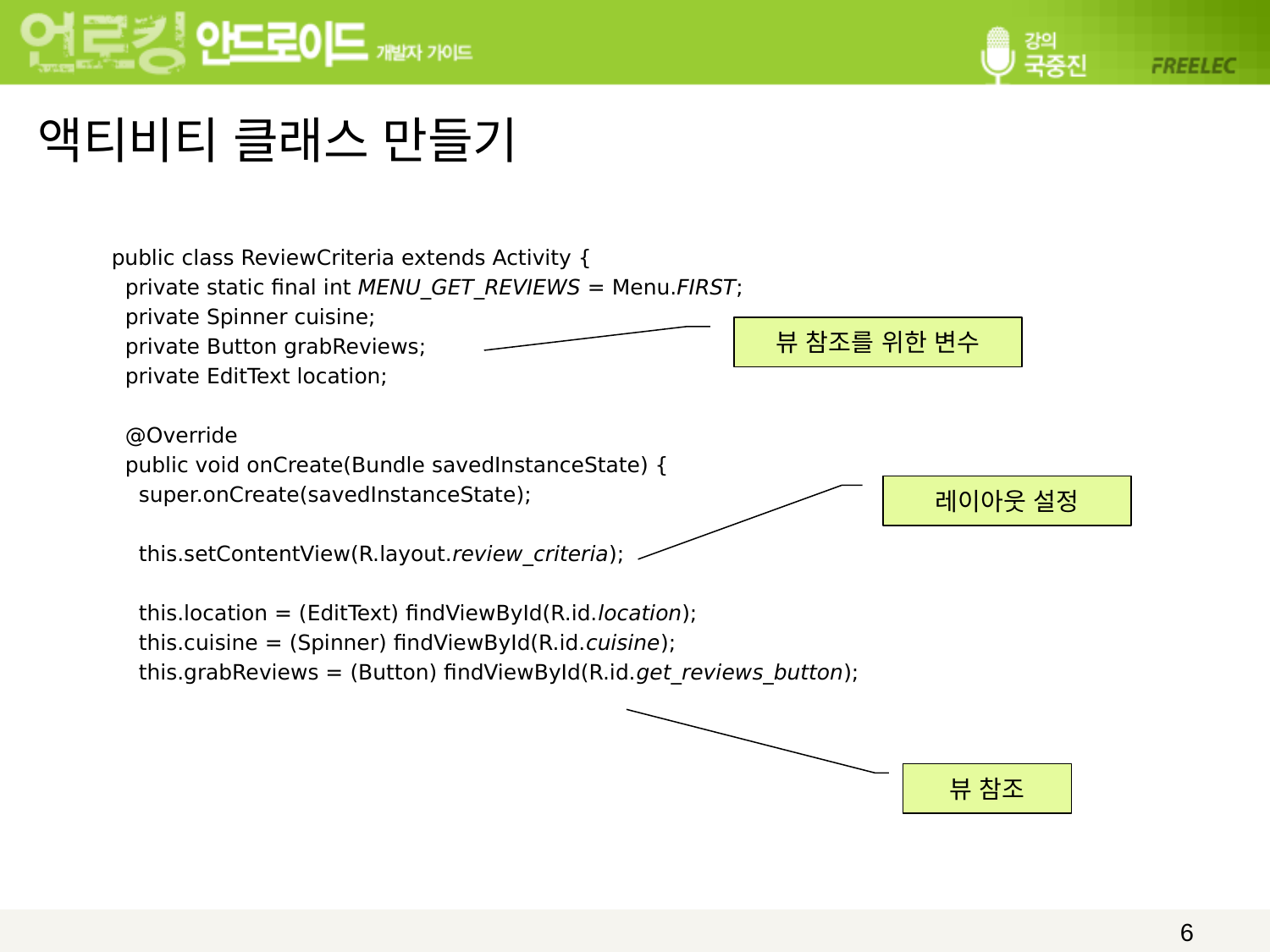

# 액티비티 클래스 만들기
public class ReviewCriteria extends Activity {
  private static final int MENU_GET_REVIEWS = Menu.FIRST;
  private Spinner cuisine;
  private Button grabReviews;
  private EditText location;

  @Override
  public void onCreate(Bundle savedInstanceState) {
    super.onCreate(savedInstanceState);

    this.setContentView(R.layout.review_criteria);

    this.location = (EditText) findViewById(R.id.location);
    this.cuisine = (Spinner) findViewById(R.id.cuisine);
    this.grabReviews = (Button) findViewById(R.id.get_reviews_button);
뷰 참조를 위한 변수
레이아웃 설정
뷰 참조
6